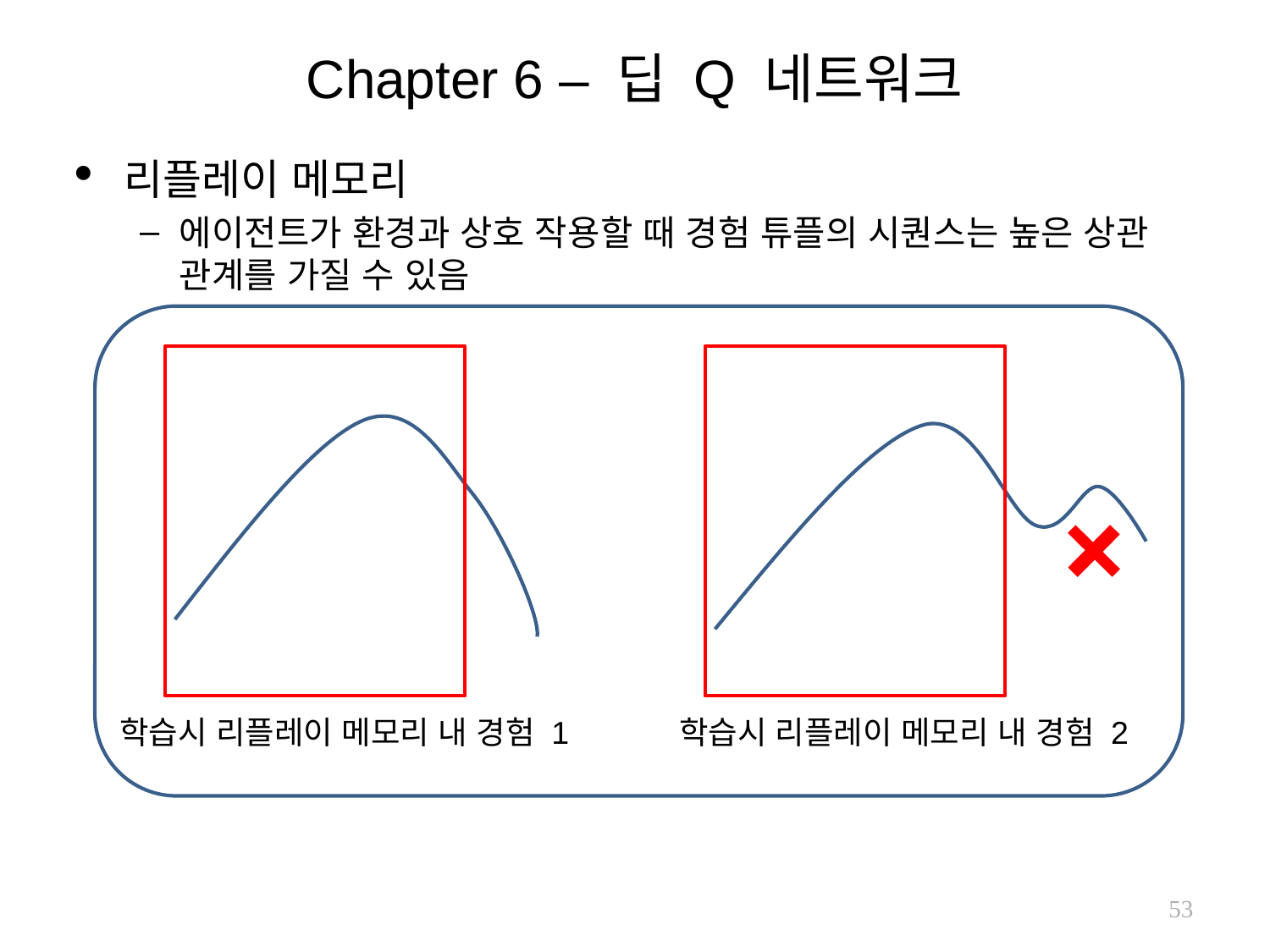

# Chapter 6 – 딥 Q 네트워크
리플레이 메모리
에이전트가 환경과 상호 작용할 때 경험 튜플의 시퀀스는 높은 상관 관계를 가질 수 있음

이러한 경험 튜플을 순차적으로 학습하는 순진한 Q러닝 알고리즘은 이 상관 관계의 영향으로 흔들릴 위험이 존재

학습시 리플레이 메모리 내 경험 1
학습시 리플레이 메모리 내 경험 2
53